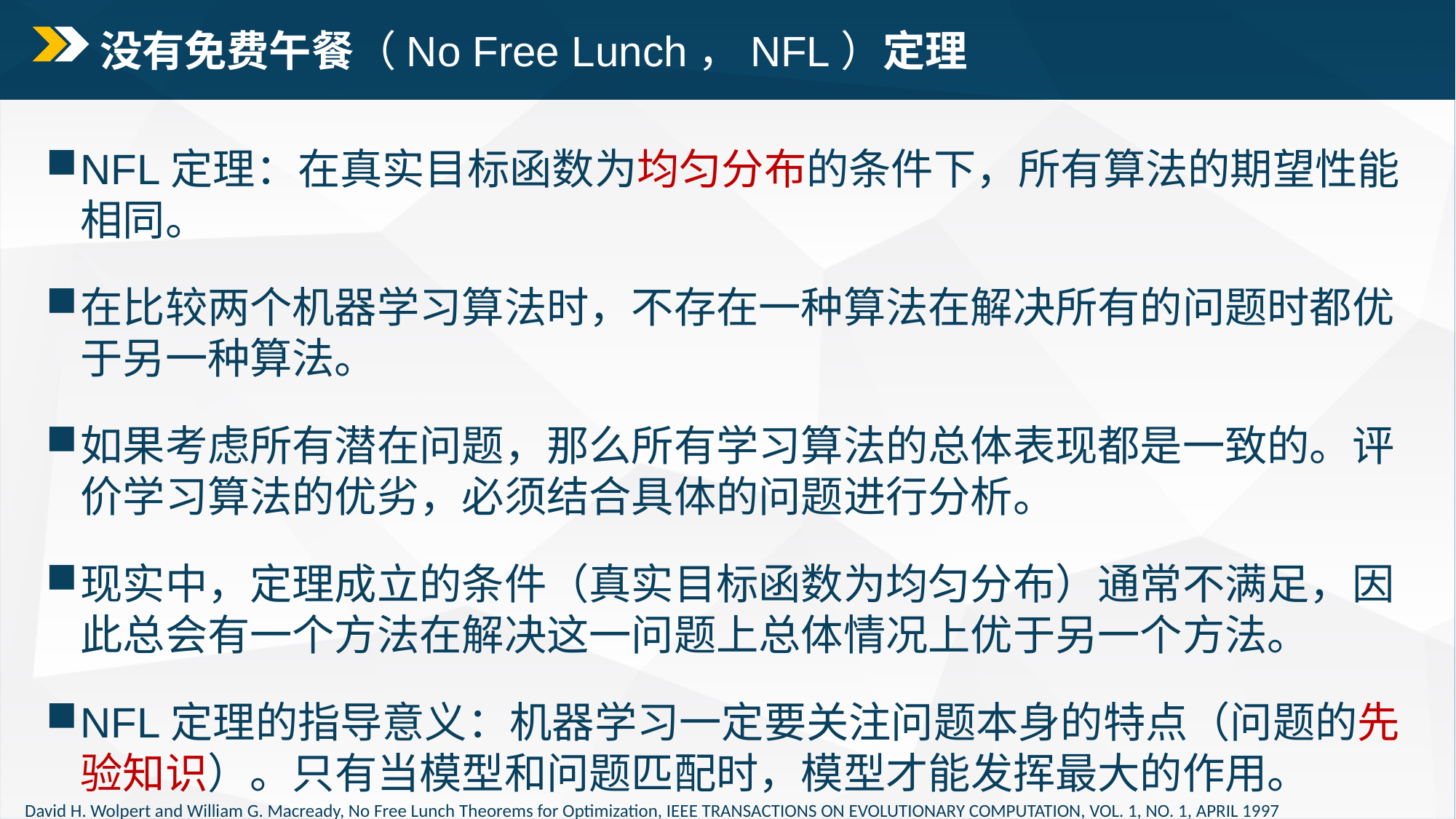

# 没有免费午餐（No Free Lunch，NFL）定理
NFL定理：在真实目标函数为均匀分布的条件下，所有算法的期望性能相同。

在比较两个机器学习算法时，不存在一种算法在解决所有的问题时都优于另一种算法。

如果考虑所有潜在问题，那么所有学习算法的总体表现都是一致的。评价学习算法的优劣，必须结合具体的问题进行分析。

现实中，定理成立的条件（真实目标函数为均匀分布）通常不满足，因此总会有一个方法在解决这一问题上总体情况上优于另一个方法。

NFL定理的指导意义：机器学习一定要关注问题本身的特点（问题的先验知识）。只有当模型和问题匹配时，模型才能发挥最大的作用。

David H. Wolpert and William G. Macready, No Free Lunch Theorems for Optimization, IEEE TRANSACTIONS ON EVOLUTIONARY COMPUTATION, VOL. 1, NO. 1, APRIL 1997